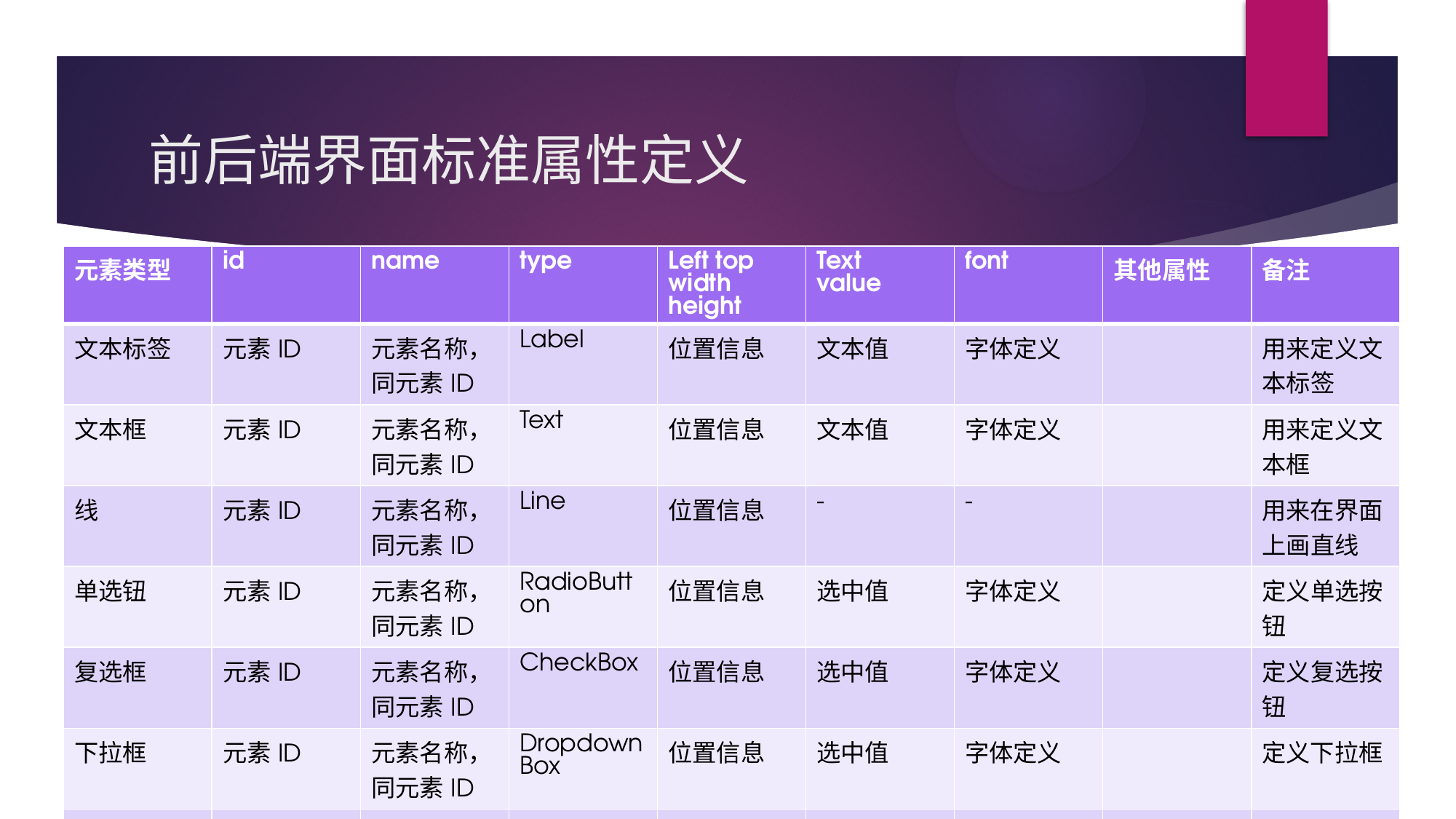

# 前后端界面标准属性定义
| 元素类型 | id | name | type | Left top width height | Text value | font | 其他属性 | 备注 |
| --- | --- | --- | --- | --- | --- | --- | --- | --- |
| 文本标签 | 元素ID | 元素名称，同元素ID | Label | 位置信息 | 文本值 | 字体定义 |  | 用来定义文本标签 |
| 文本框 | 元素ID | 元素名称，同元素ID | Text | 位置信息 | 文本值 | 字体定义 |  | 用来定义文本框 |
| 线 | 元素ID | 元素名称，同元素ID | Line | 位置信息 | - | - |  | 用来在界面上画直线 |
| 单选钮 | 元素ID | 元素名称，同元素ID | RadioButton | 位置信息 | 选中值 | 字体定义 |  | 定义单选按钮 |
| 复选框 | 元素ID | 元素名称，同元素ID | CheckBox | 位置信息 | 选中值 | 字体定义 |  | 定义复选按钮 |
| 下拉框 | 元素ID | 元素名称，同元素ID | DropdownBox | 位置信息 | 选中值 | 字体定义 |  | 定义下拉框 |
|  |  |  |  |  |  |  |  |  |